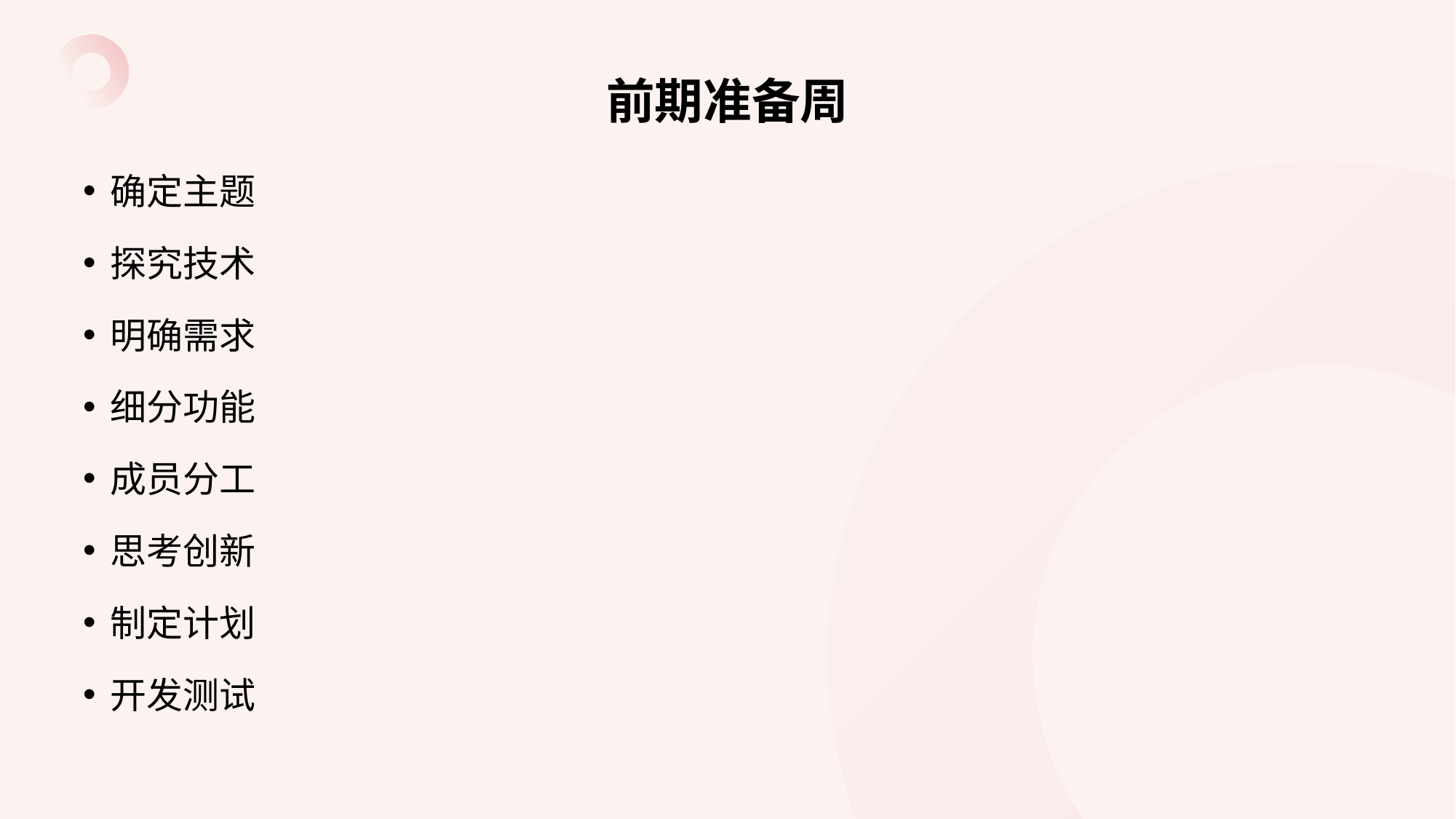

# 前期准备周
确定主题
探究技术
明确需求
细分功能
成员分工
思考创新
制定计划
开发测试